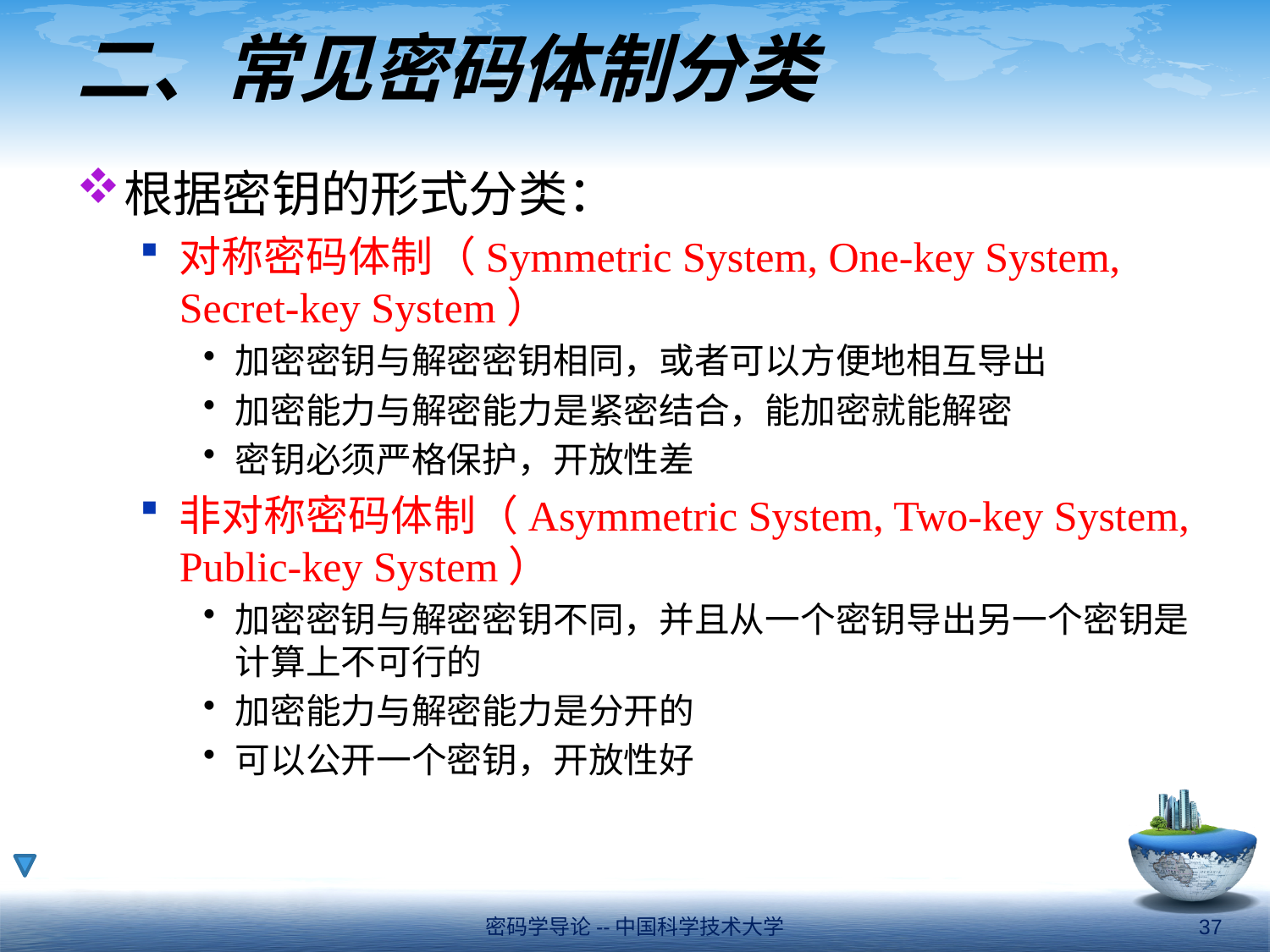

# 二、常见密码体制分类
根据密钥的形式分类：
对称密码体制（Symmetric System, One-key System, Secret-key System）
加密密钥与解密密钥相同，或者可以方便地相互导出
加密能力与解密能力是紧密结合，能加密就能解密
密钥必须严格保护，开放性差
非对称密码体制（Asymmetric System, Two-key System, Public-key System）
加密密钥与解密密钥不同，并且从一个密钥导出另一个密钥是计算上不可行的
加密能力与解密能力是分开的
可以公开一个密钥，开放性好

密码学导论--中国科学技术大学
37